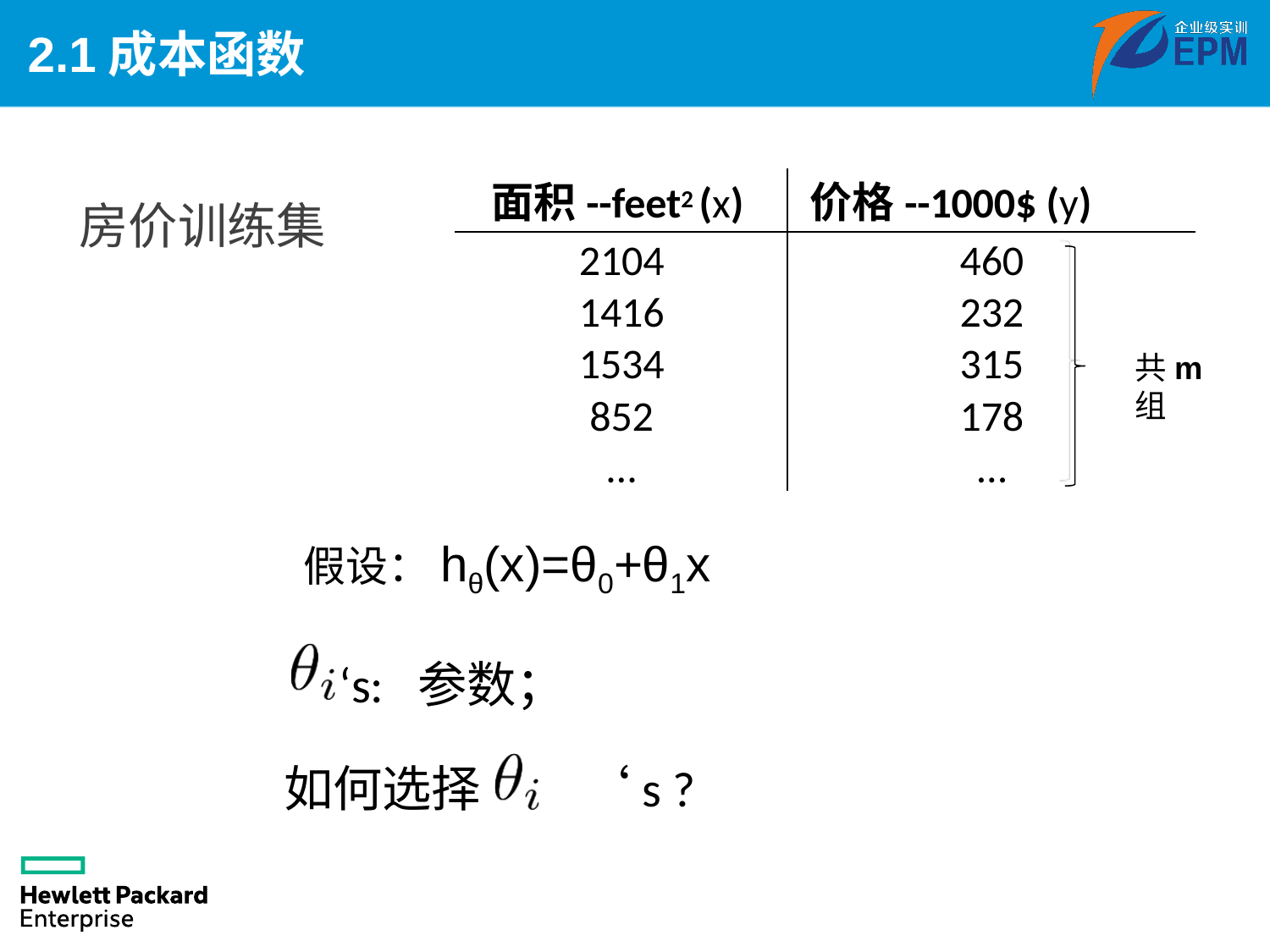

# 2.1成本函数

面积--feet2 (x)
价格--1000$ (y)
房价训练集
2104
1416
1534
852
…
460
232
315
178
…

共m组
    假设：hθ(x)=θ0+θ1x

     ‘s:  参数；

如何选择	    ‘s ?